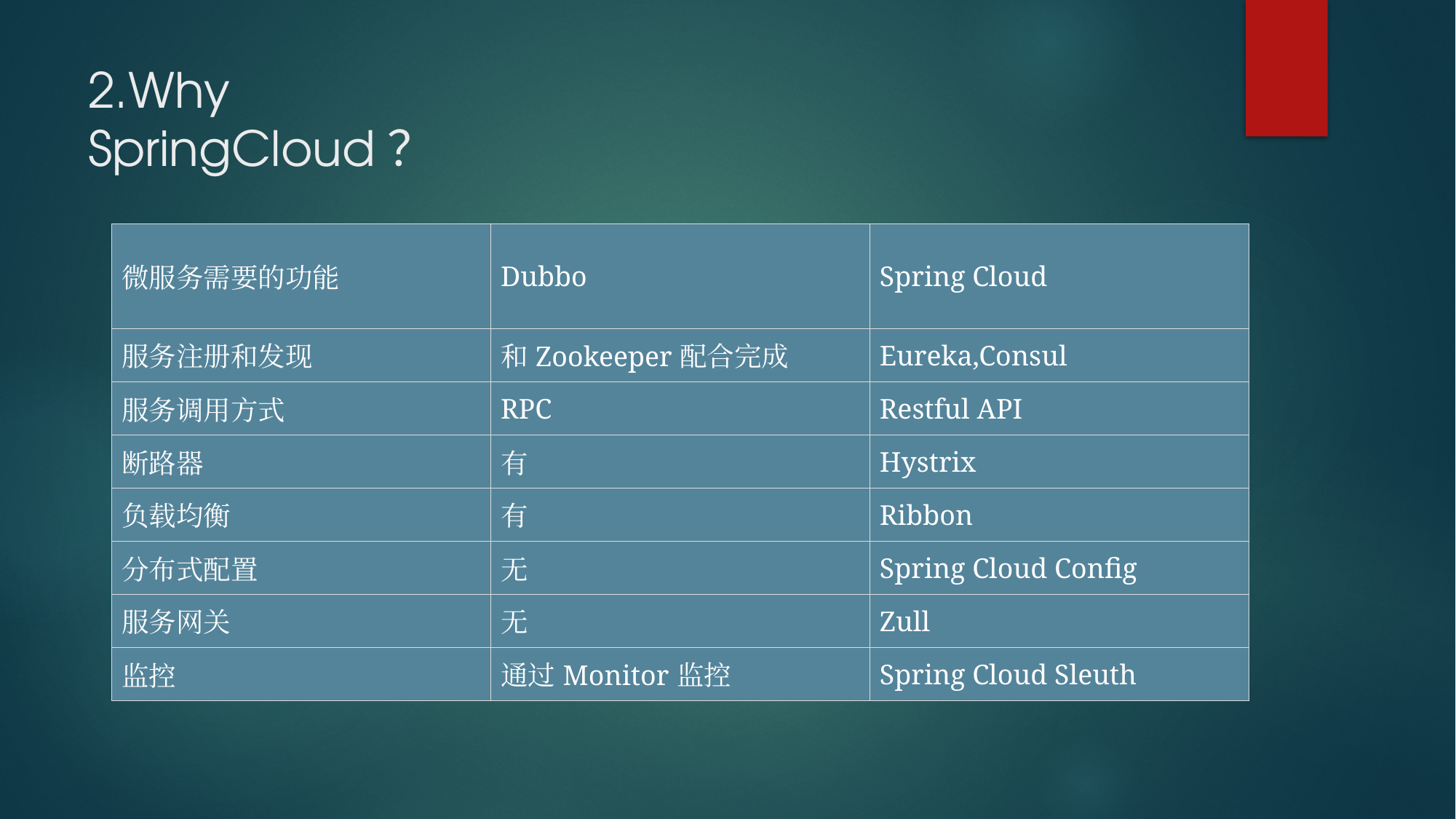

# 2.Why SpringCloud？
| 微服务需要的功能 | Dubbo | Spring Cloud |
| --- | --- | --- |
| 服务注册和发现 | 和Zookeeper配合完成 | Eureka,Consul |
| 服务调用方式 | RPC | Restful API |
| 断路器 | 有 | Hystrix |
| 负载均衡 | 有 | Ribbon |
| 分布式配置 | 无 | Spring Cloud Config |
| 服务网关 | 无 | Zull |
| 监控 | 通过Monitor监控 | Spring Cloud Sleuth |